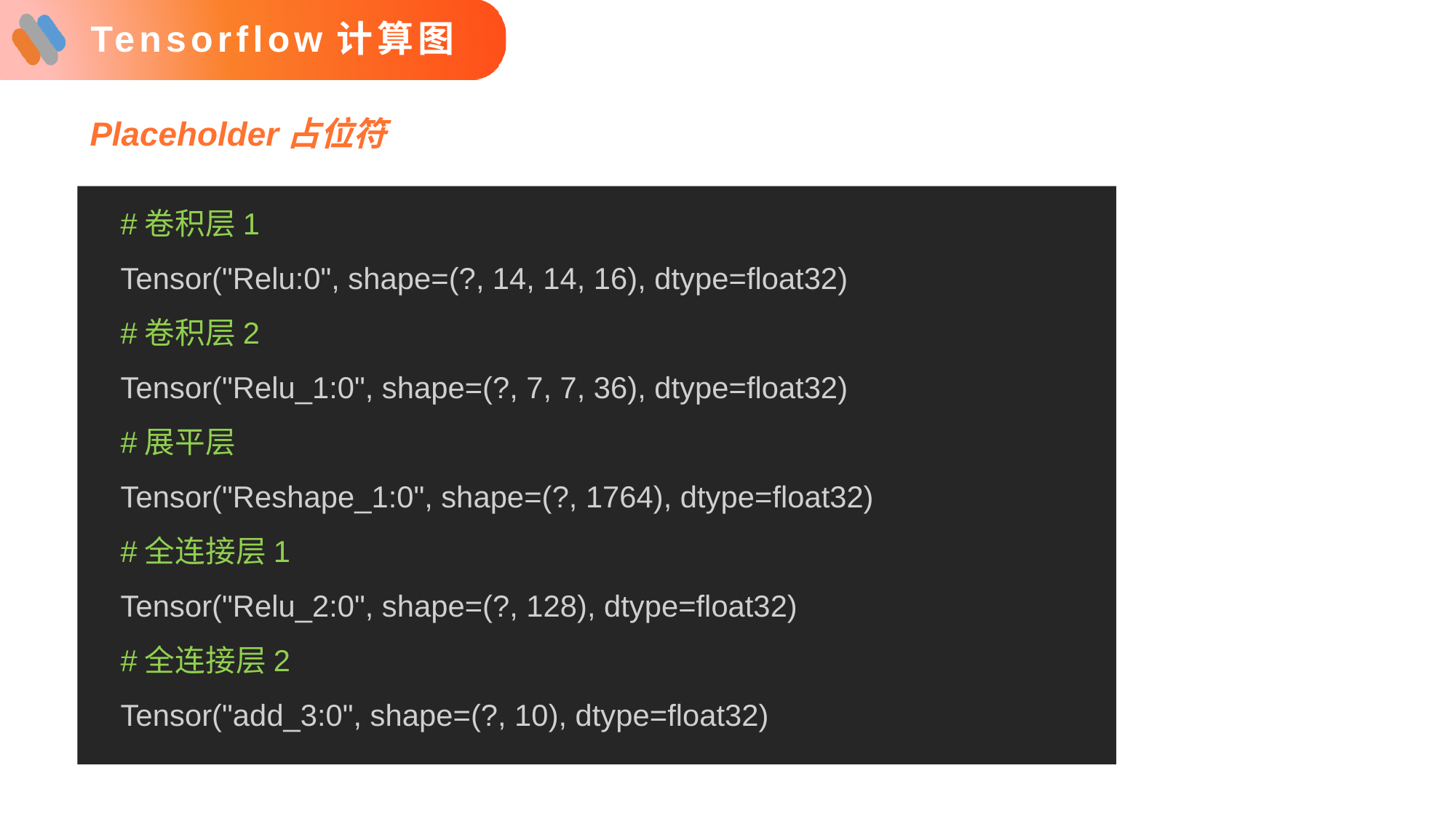

# Tensorflow计算图
Placeholder占位符
#卷积层1
Tensor("Relu:0", shape=(?, 14, 14, 16), dtype=float32)
#卷积层2
Tensor("Relu_1:0", shape=(?, 7, 7, 36), dtype=float32)
#展平层
Tensor("Reshape_1:0", shape=(?, 1764), dtype=float32)
#全连接层1
Tensor("Relu_2:0", shape=(?, 128), dtype=float32)
#全连接层2
Tensor("add_3:0", shape=(?, 10), dtype=float32)